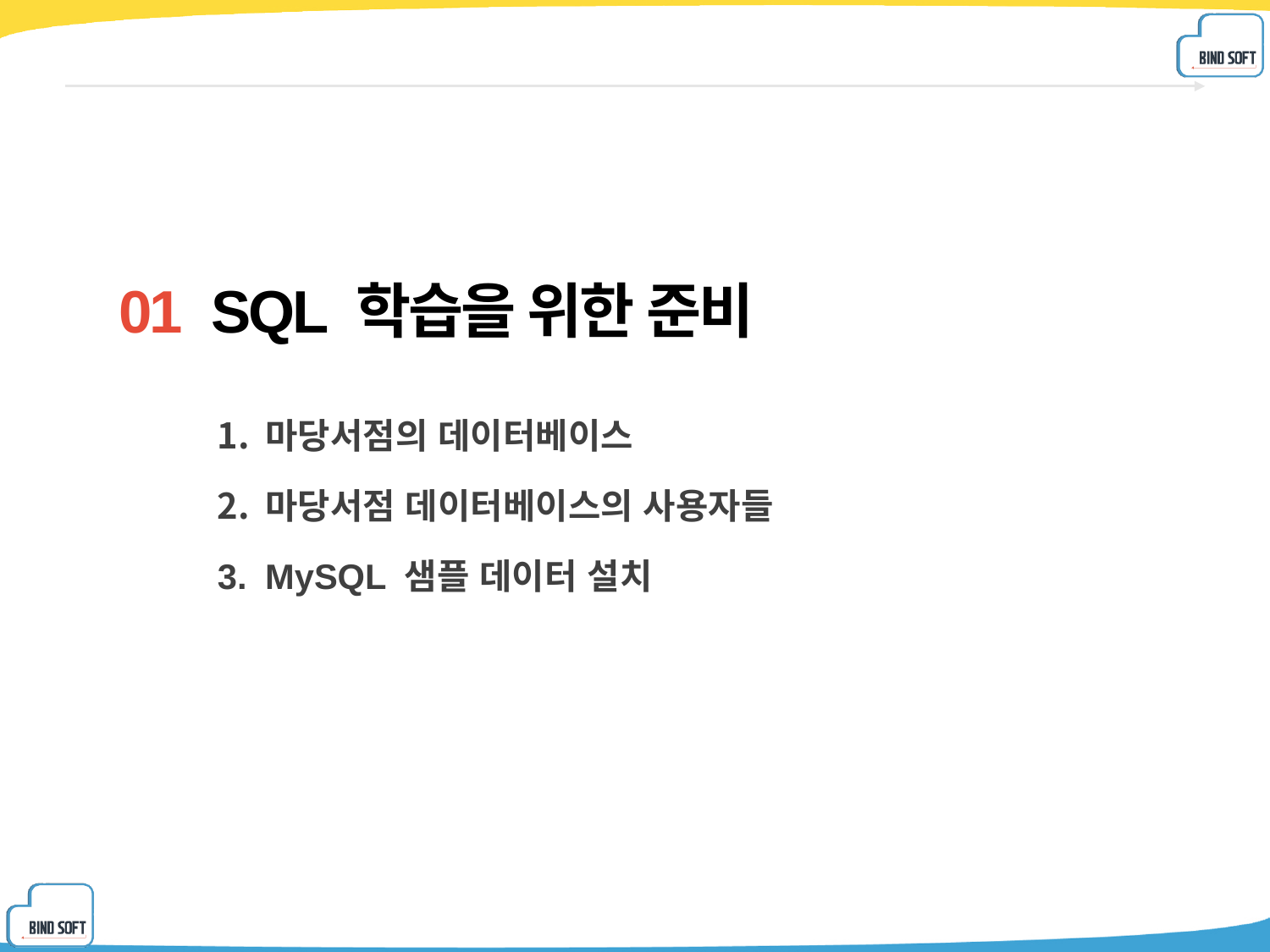

#
01  SQL 학습을 위한 준비
마당서점의 데이터베이스
마당서점 데이터베이스의 사용자들
MySQL 샘플 데이터 설치